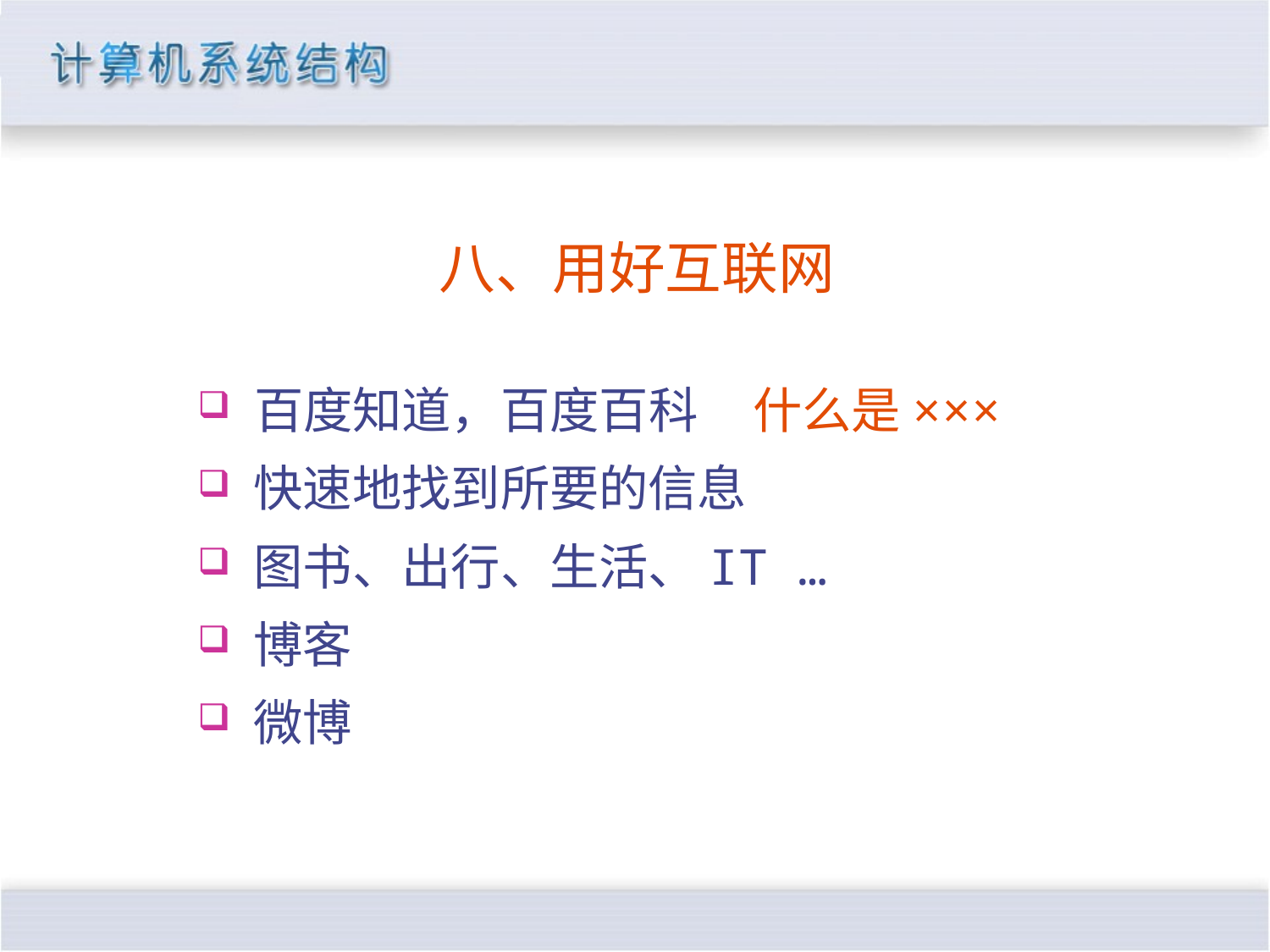

八、用好互联网

 百度知道，百度百科     什么是×××
 快速地找到所要的信息
 图书、出行、生活、IT …
 博客
 微博